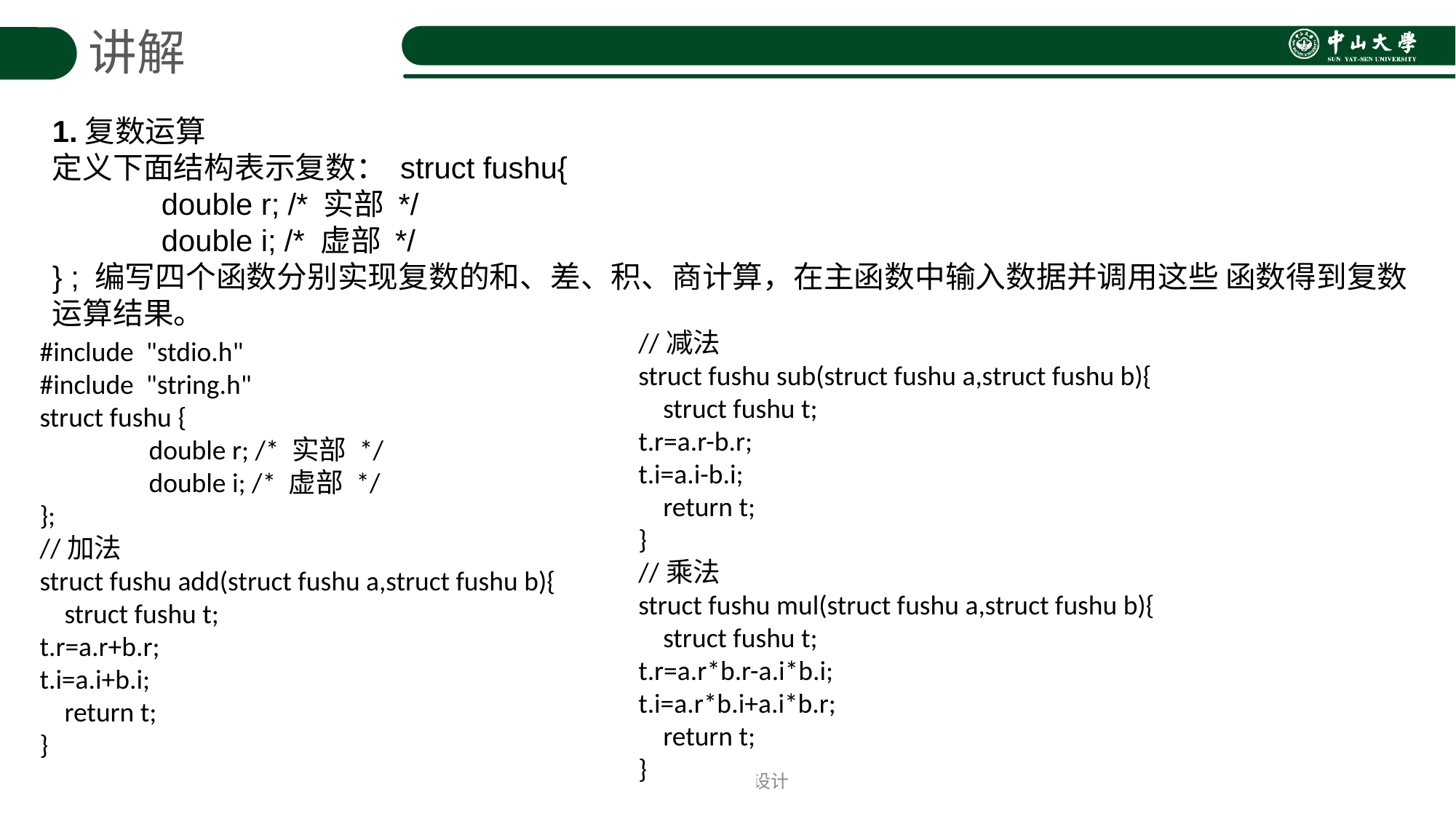

讲解
1.复数运算
定义下面结构表示复数： struct fushu{
	double r; /* 实部 */
	double i; /* 虚部 */
} ; 编写四个函数分别实现复数的和、差、积、商计算，在主函数中输入数据并调用这些 函数得到复数运算结果。
//减法
struct fushu sub(struct fushu a,struct fushu b){
    struct fushu t;
t.r=a.r-b.r;
t.i=a.i-b.i;
    return t;
}
//乘法
struct fushu mul(struct fushu a,struct fushu b){
    struct fushu t;
t.r=a.r*b.r-a.i*b.i;
t.i=a.r*b.i+a.i*b.r;
    return t;
}
#include  "stdio.h"
#include  "string.h"
struct fushu {
	double r; /* 实部 */
	double i; /* 虚部 */
};
//加法
struct fushu add(struct fushu a,struct fushu b){
    struct fushu t;
t.r=a.r+b.r;
t.i=a.i+b.i;
    return t;
}

C语言程序设计
29